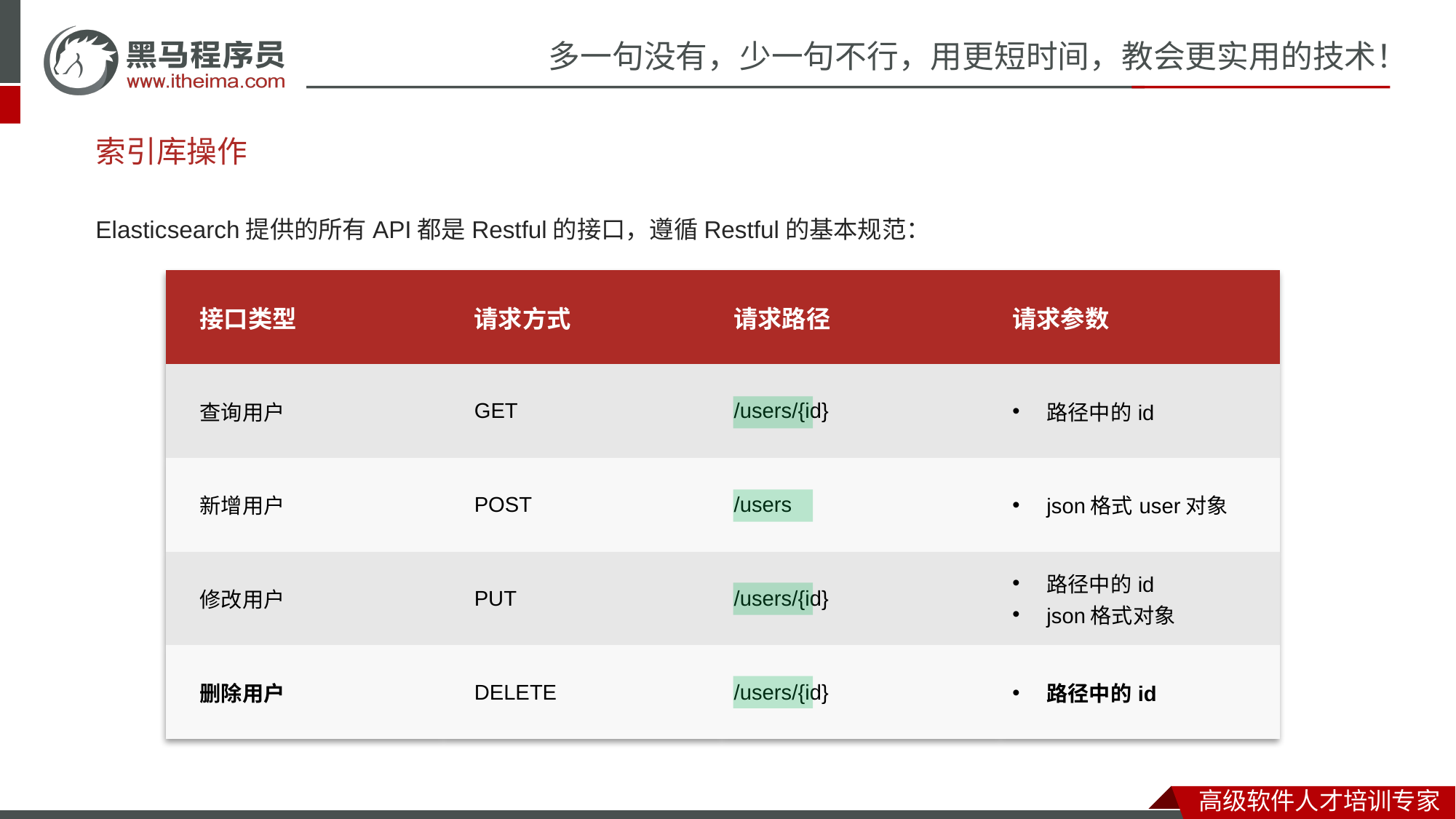

# 索引库操作
Elasticsearch提供的所有API都是Restful的接口，遵循Restful的基本规范：
| 接口类型 | 请求方式 | 请求路径 | 请求参数 |
| --- | --- | --- | --- |
| 查询用户 | GET | /users/{id} | 路径中的id |
| 新增用户 | POST | /users | json格式user对象 |
| 修改用户 | PUT | /users/{id} | 路径中的id json格式对象 |
| 删除用户 | DELETE | /users/{id} | 路径中的id |